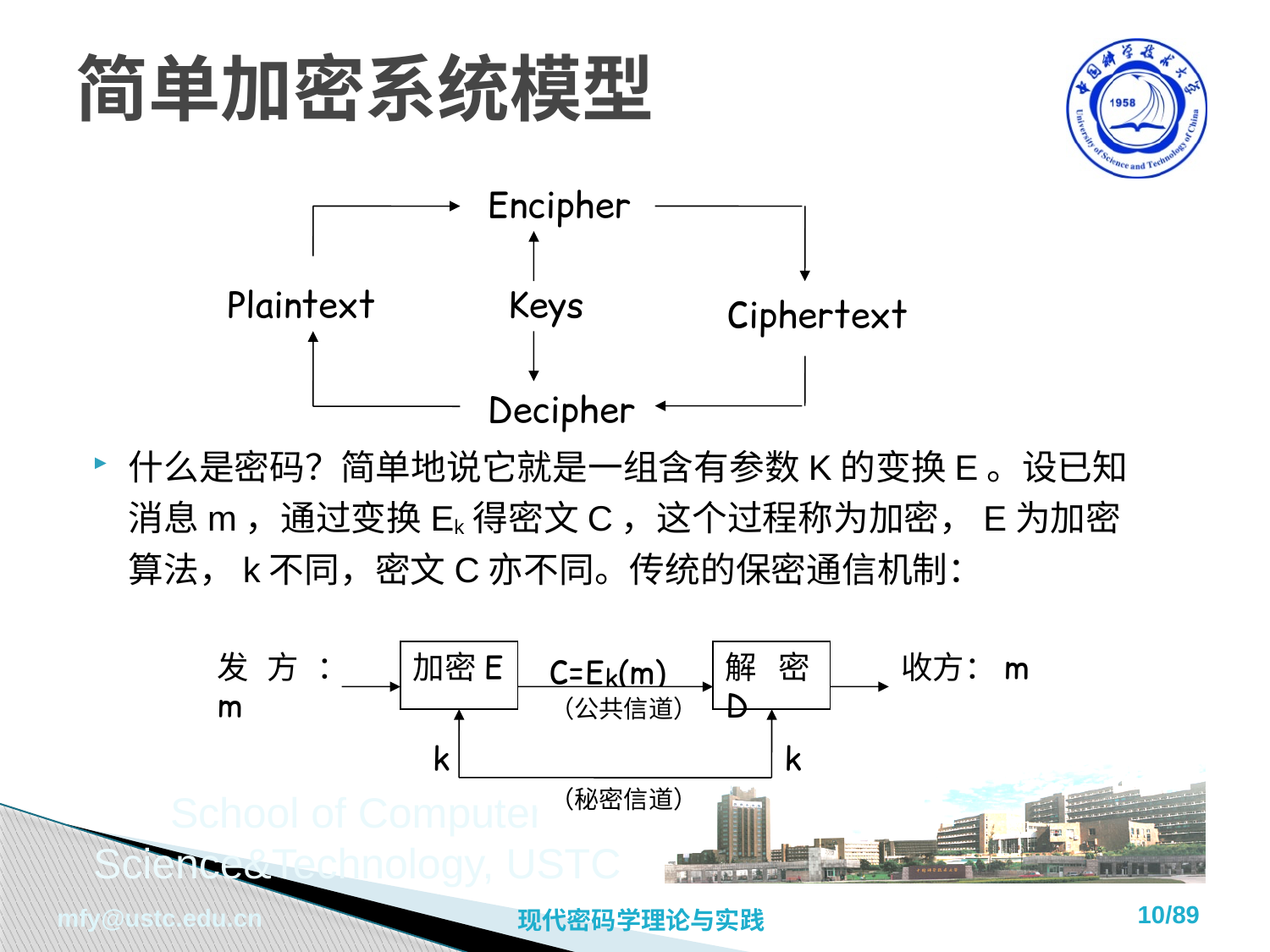

# 简单加密系统模型
Encipher

Plaintext
Keys
Ciphertext

Decipher

什么是密码？简单地说它就是一组含有参数K的变换E。设已知消息m，通过变换Ek得密文C，这个过程称为加密，E为加密算法，k不同，密文C亦不同。传统的保密通信机制：
C=Ek(m)
发方： m
加密E
解密D
收方：m

（公共信道）

k
k

（秘密信道）